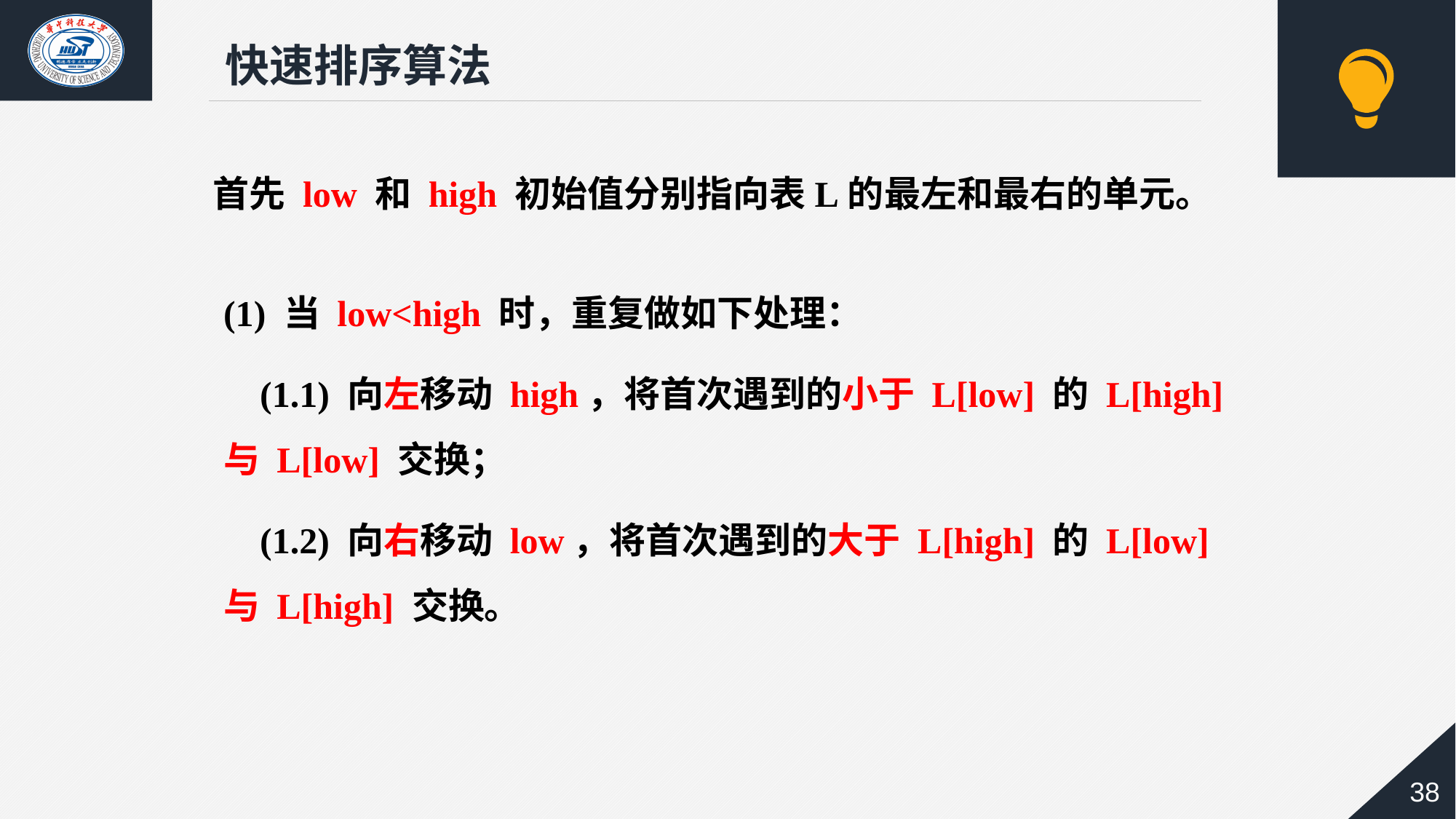

快速排序算法

 首先 low 和 high 初始值分别指向表L的最左和最右的单元。
(1) 当 low<high 时，重复做如下处理：
    (1.1) 向左移动 high，将首次遇到的小于 L[low] 的 L[high]
与 L[low] 交换；
    (1.2) 向右移动 low，将首次遇到的大于 L[high] 的 L[low]
与 L[high] 交换。